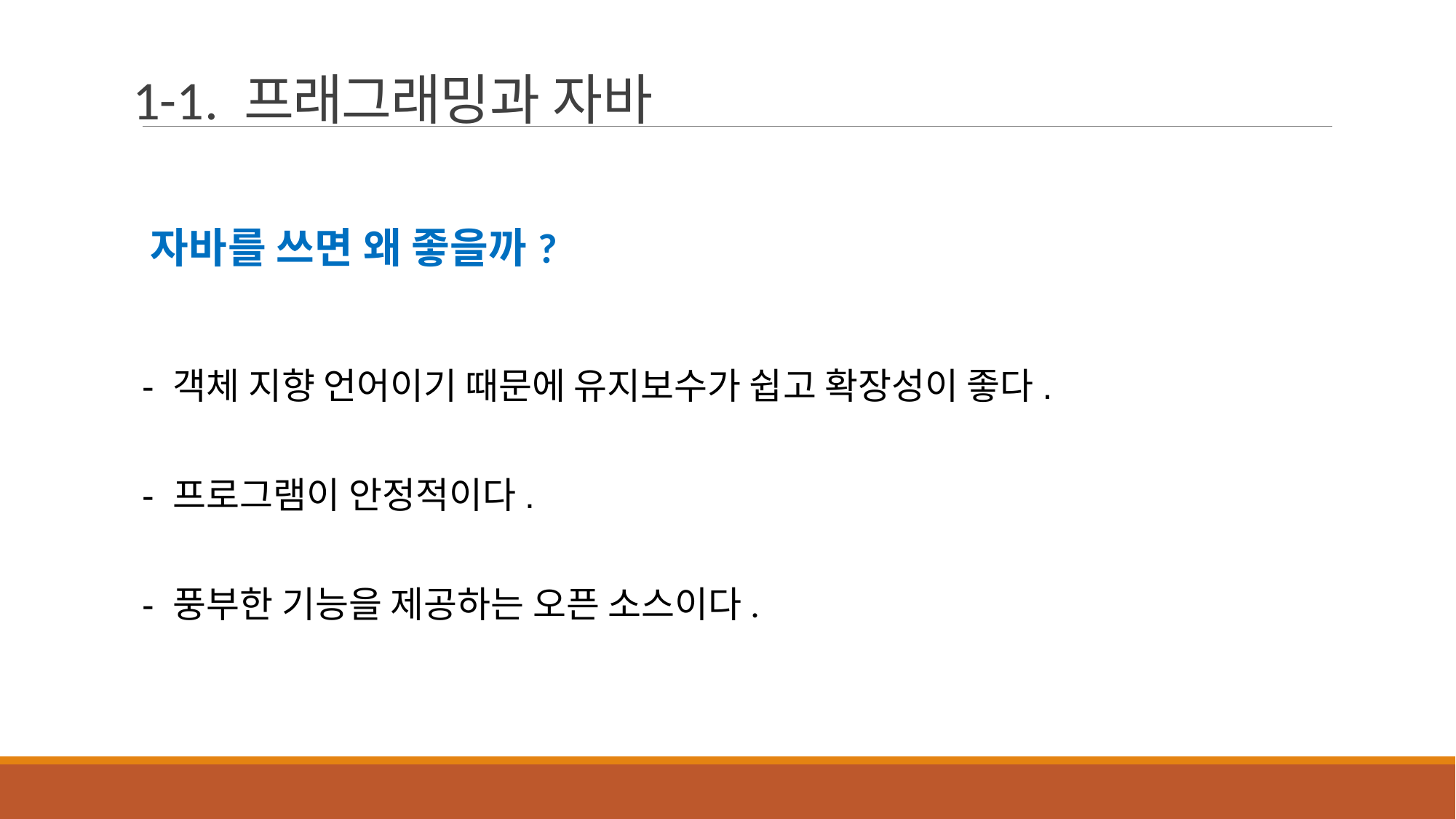

# 1-1. 프래그래밍과 자바
자바를 쓰면 왜 좋을까?

- 객체 지향 언어이기 때문에 유지보수가 쉽고 확장성이 좋다.

- 프로그램이 안정적이다.

- 풍부한 기능을 제공하는 오픈 소스이다.